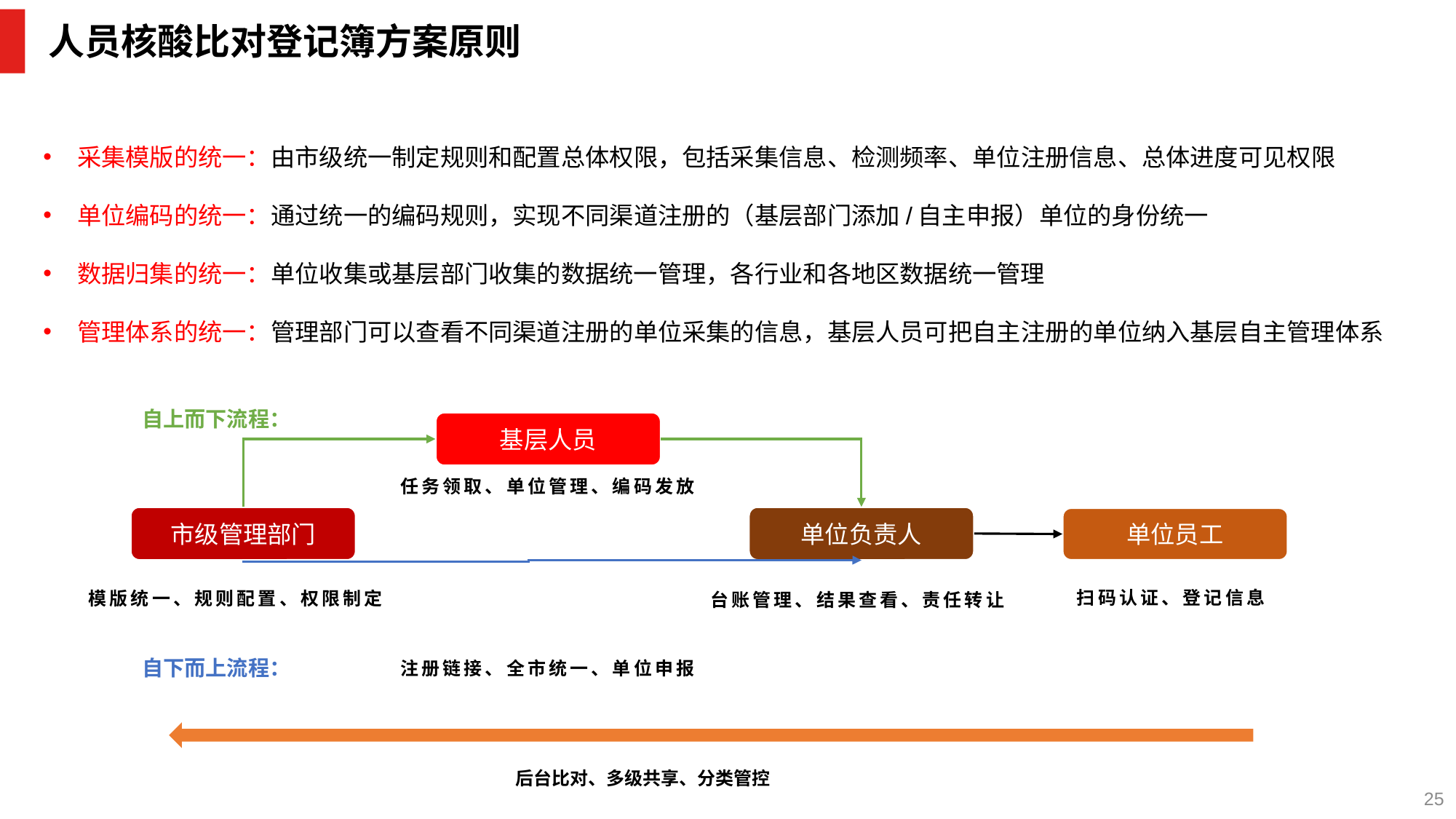

# 人员核酸比对登记簿方案原则
采集模版的统一：由市级统一制定规则和配置总体权限，包括采集信息、检测频率、单位注册信息、总体进度可见权限
单位编码的统一：通过统一的编码规则，实现不同渠道注册的（基层部门添加/自主申报）单位的身份统一
数据归集的统一：单位收集或基层部门收集的数据统一管理，各行业和各地区数据统一管理
管理体系的统一：管理部门可以查看不同渠道注册的单位采集的信息，基层人员可把自主注册的单位纳入基层自主管理体系
自上而下流程：
基层人员
任务领取、单位管理、编码发放
市级管理部门
单位负责人
单位员工
扫码认证、登记信息
模版统一、规则配置、权限制定
台账管理、结果查看、责任转让
注册链接、全市统一、单位申报
自下而上流程：

后台比对、多级共享、分类管控
25